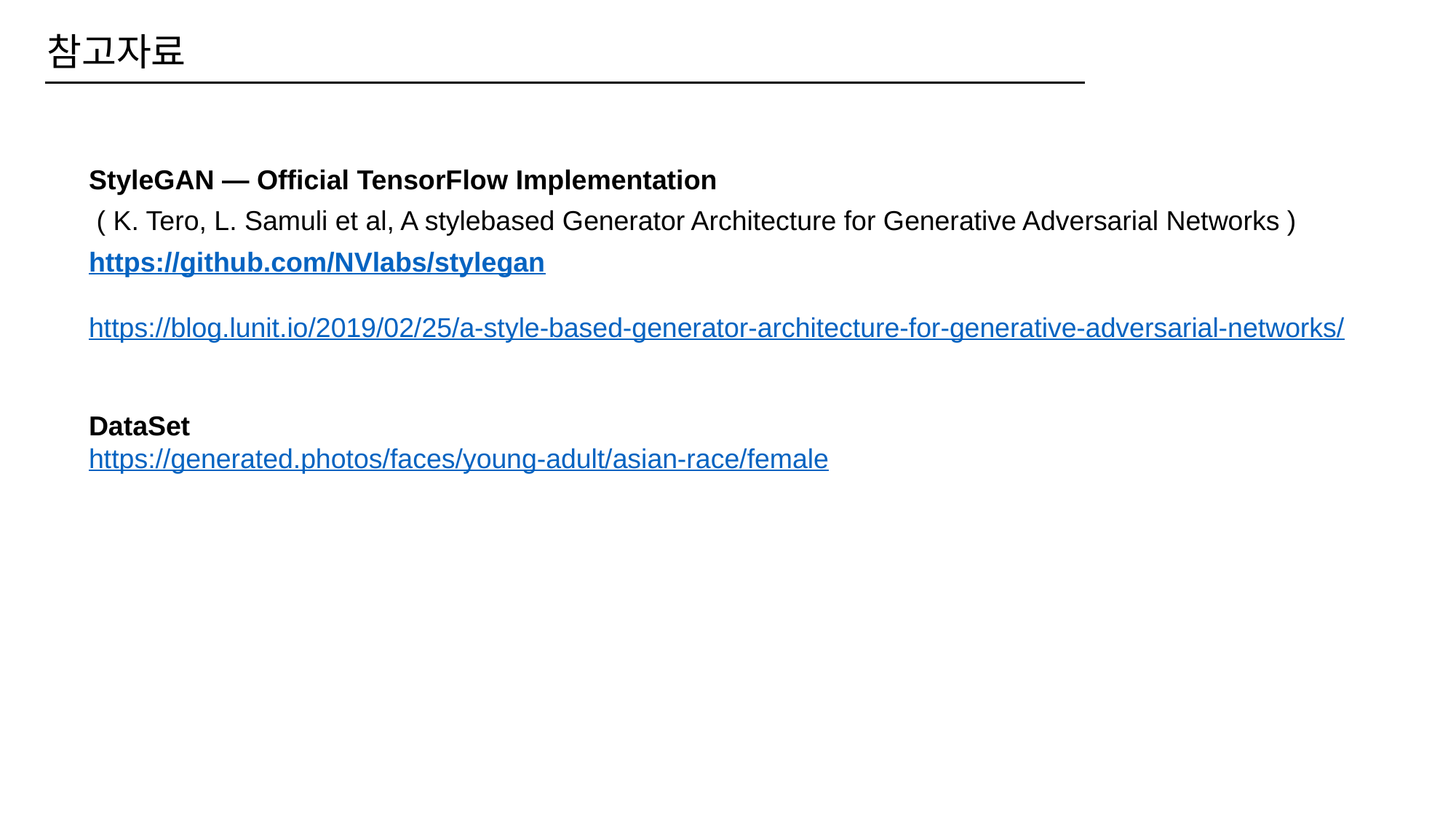

참고자료
StyleGAN — Official TensorFlow Implementation
 ( K. Tero, L. Samuli et al, A stylebased Generator Architecture for Generative Adversarial Networks )
https://github.com/NVlabs/stylegan

https://blog.lunit.io/2019/02/25/a-style-based-generator-architecture-for-generative-adversarial-networks/

DataSet
https://generated.photos/faces/young-adult/asian-race/female